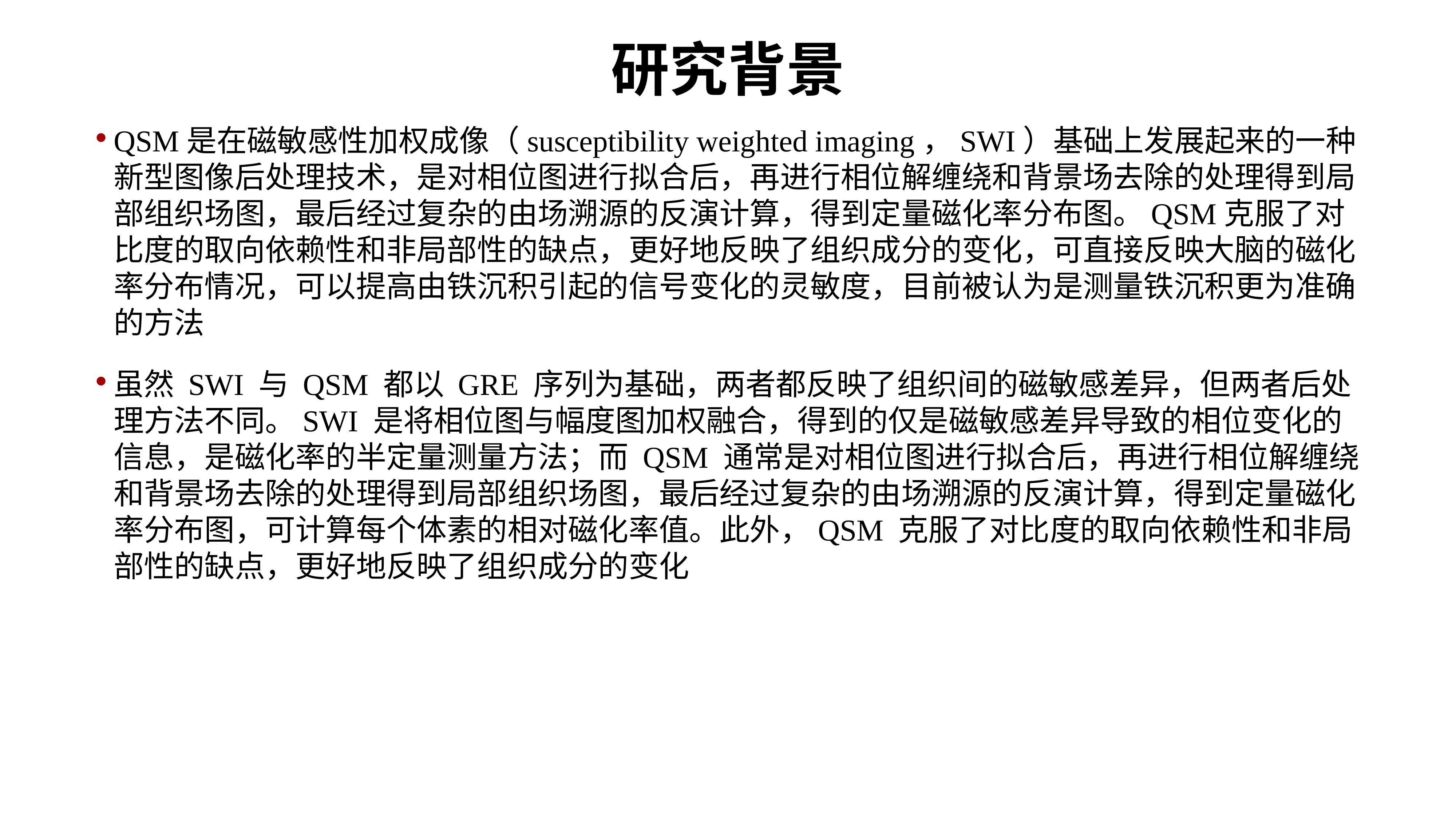

# 研究背景
QSM是在磁敏感性加权成像（susceptibility weighted imaging，SWI）基础上发展起来的一种新型图像后处理技术，是对相位图进行拟合后，再进行相位解缠绕和背景场去除的处理得到局部组织场图，最后经过复杂的由场溯源的反演计算，得到定量磁化率分布图。QSM克服了对比度的取向依赖性和非局部性的缺点，更好地反映了组织成分的变化，可直接反映大脑的磁化率分布情况，可以提高由铁沉积引起的信号变化的灵敏度，目前被认为是测量铁沉积更为准确的方法
虽然 SWI 与 QSM 都以 GRE 序列为基础，两者都反映了组织间的磁敏感差异，但两者后处理方法不同。SWI 是将相位图与幅度图加权融合，得到的仅是磁敏感差异导致的相位变化的信息，是磁化率的半定量测量方法；而 QSM 通常是对相位图进行拟合后，再进行相位解缠绕和背景场去除的处理得到局部组织场图，最后经过复杂的由场溯源的反演计算，得到定量磁化率分布图，可计算每个体素的相对磁化率值。此外，QSM 克服了对比度的取向依赖性和非局部性的缺点，更好地反映了组织成分的变化